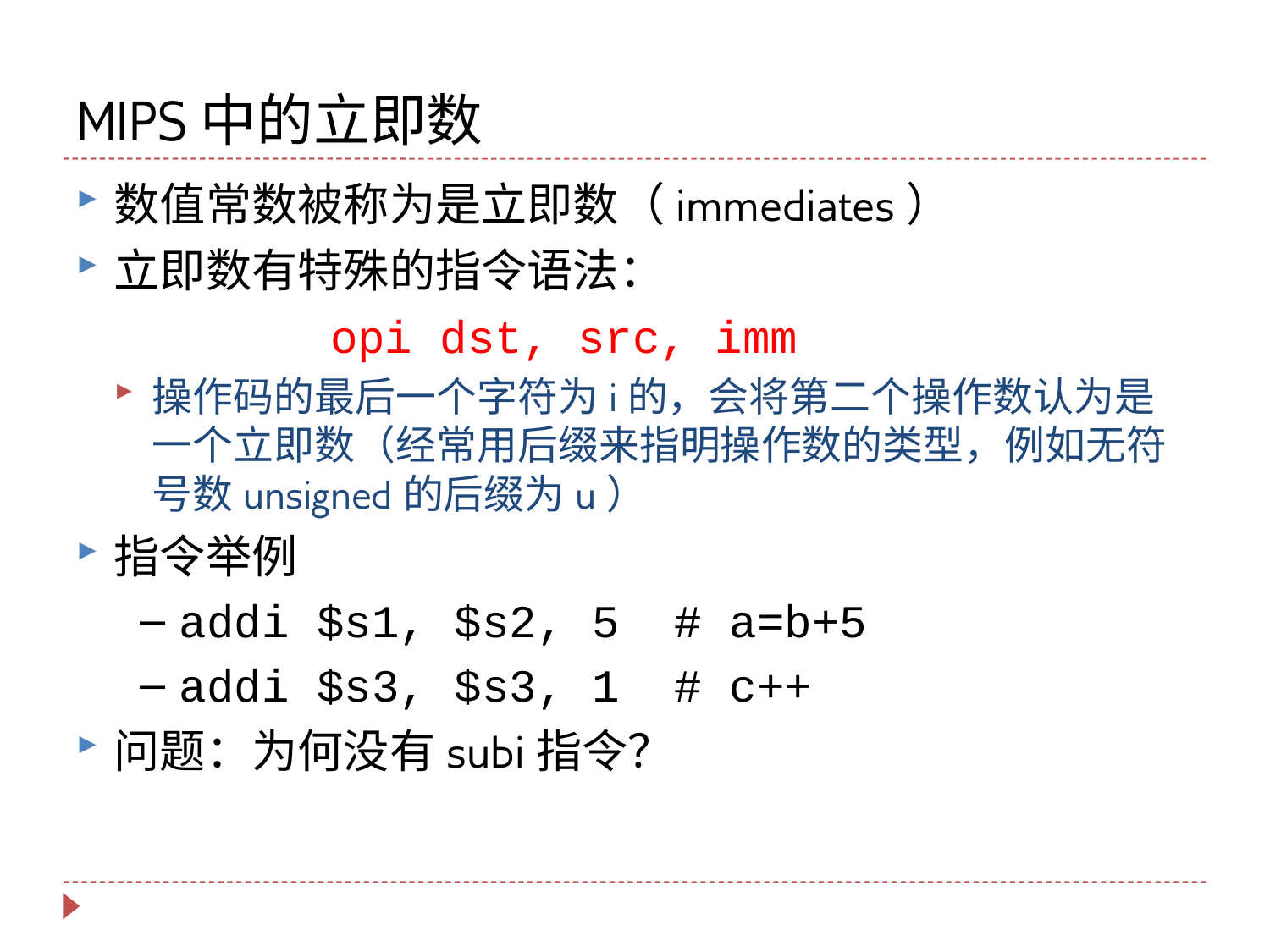

# MIPS中的立即数
数值常数被称为是立即数（immediates）
立即数有特殊的指令语法：
		opi dst, src, imm
操作码的最后一个字符为i的，会将第二个操作数认为是一个立即数（经常用后缀来指明操作数的类型，例如无符号数unsigned的后缀为u）
指令举例
addi $s1, $s2, 5  # a=b+5
addi $s3, $s3, 1  # c++
问题：为何没有subi指令？